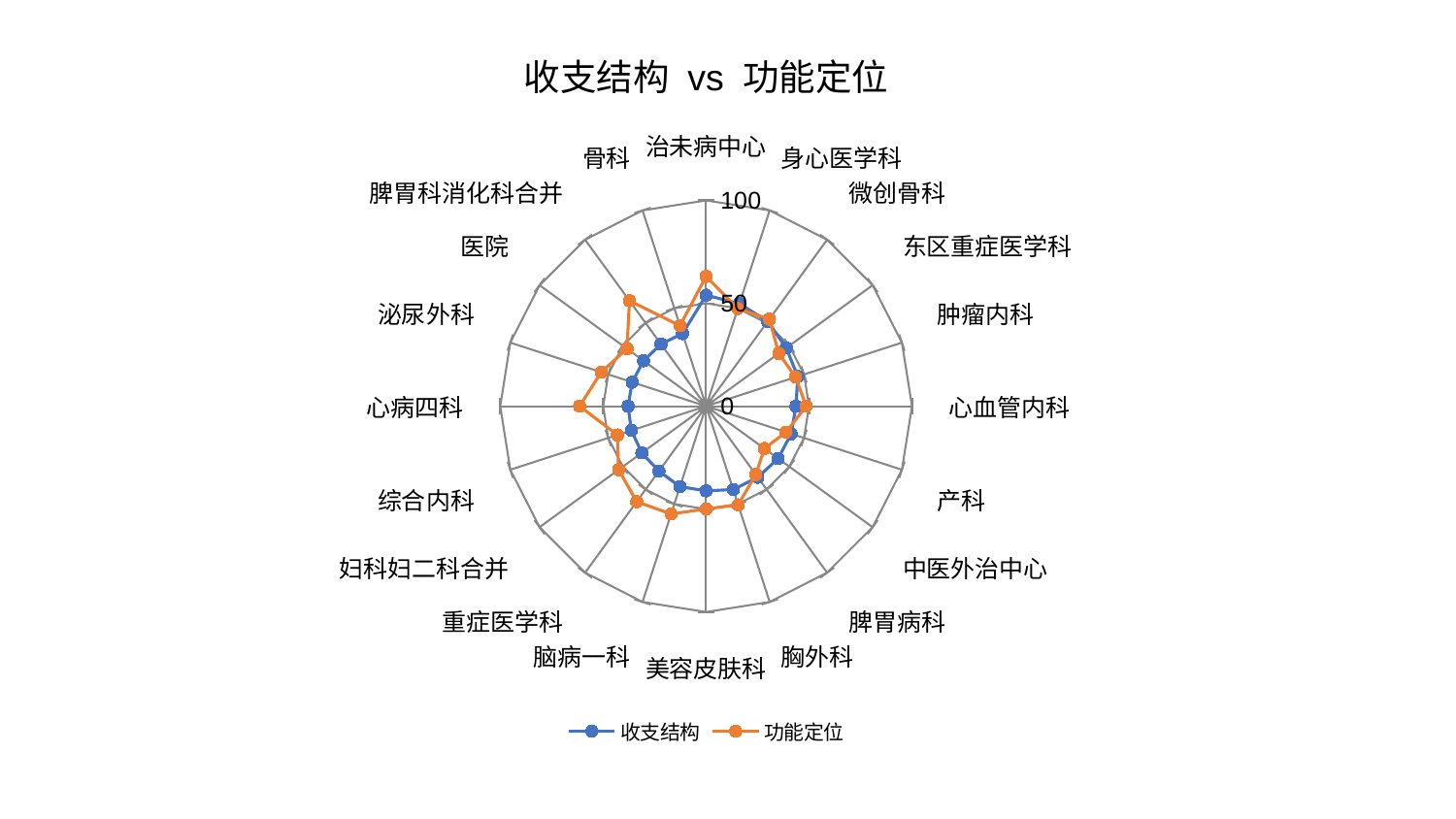

### Chart: 收支结构 vs 功能定位

| Category | 收支结构 | 功能定位 |
|---|---|---|
| 治未病中心 | 53.933752544510135 | 63.0777966623633 |
| 身心医学科 | 52.389106437261994 | 49.87594310398761 |
| 微创骨科 | 50.952901197684014 | 52.3033361381372 |
| 东区重症医学科 | 48.139985355635275 | 43.64902771048598 |
| 肿瘤内科 | 46.818367619664734 | 45.716331321957426 |
| 心血管内科 | 43.67929981937805 | 48.63340809241033 |
| 产科 | 43.46877026265259 | 40.815554094211976 |
| 中医外治中心 | 43.280467780313465 | 35.026172619500365 |
| 脾胃病科 | 42.715152610209856 | 41.05987016040862 |
| 胸外科 | 42.57729877292491 | 50.4035771477248 |
| 美容皮肤科 | 41.15643754033281 | 49.93017360189298 |
| 脑病一科 | 41.10394986208206 | 55.06845561997234 |
| 重症医学科 | 38.99522556949568 | 57.38828172810882 |
| 妇科妇二科合并 | 38.605070997298895 | 52.51784419925859 |
| 综合内科 | 38.18910032767207 | 45.30699329468807 |
| 心病四科 | 37.89501837422338 | 61.4562444520834 |
| 泌尿外科 | 37.76520274053656 | 53.567727334879336 |
| 医院 | 37.56196978082301 | 47.499273120177996 |
| 脾胃科消化科合并 | 37.31851988224649 | 63.338809537329624 |
| 骨科 | 37.095510373531994 | 41.12222139731666 |
70